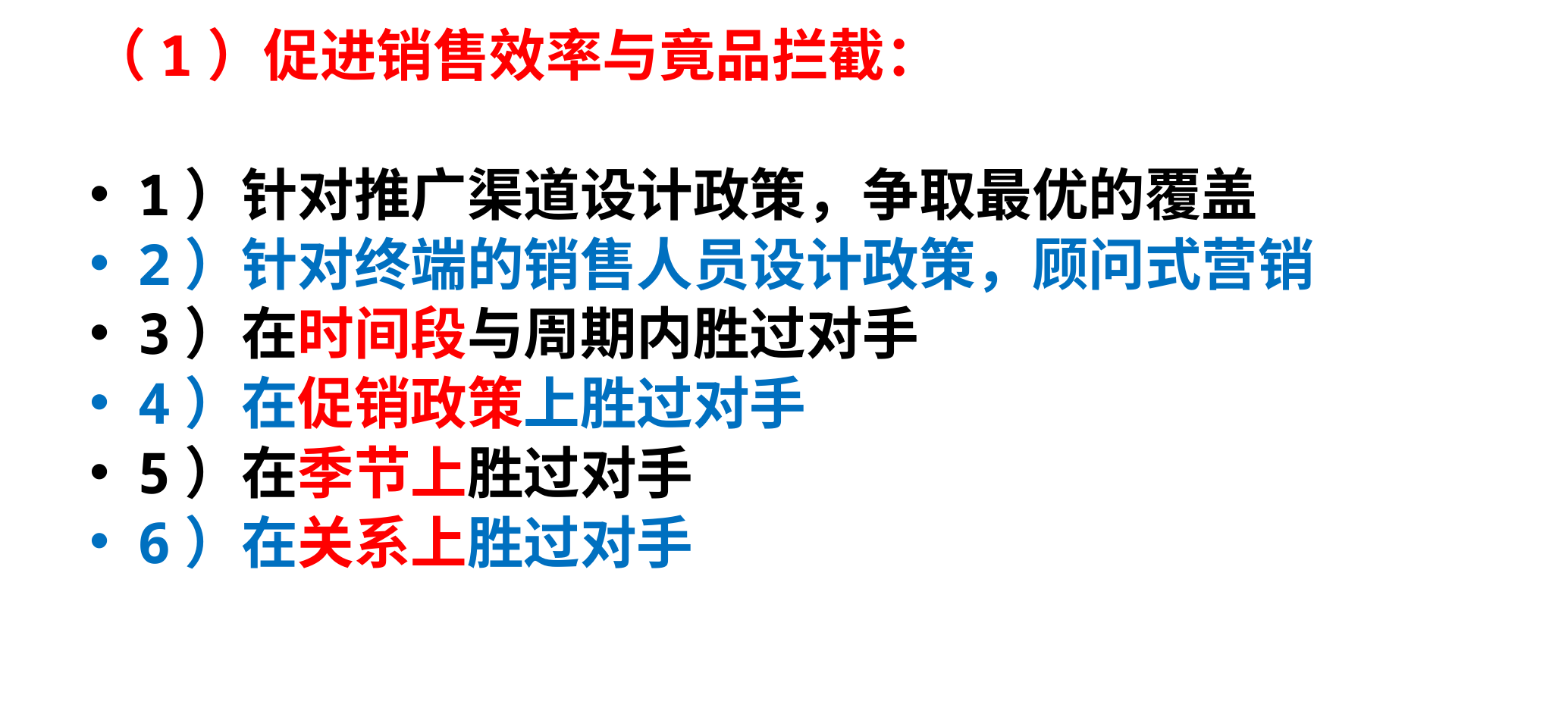

（1）促进销售效率与竟品拦截：

1）针对推广渠道设计政策，争取最优的覆盖
2）针对终端的销售人员设计政策，顾问式营销
3）在时间段与周期内胜过对手
4）在促销政策上胜过对手
5）在季节上胜过对手
6）在关系上胜过对手